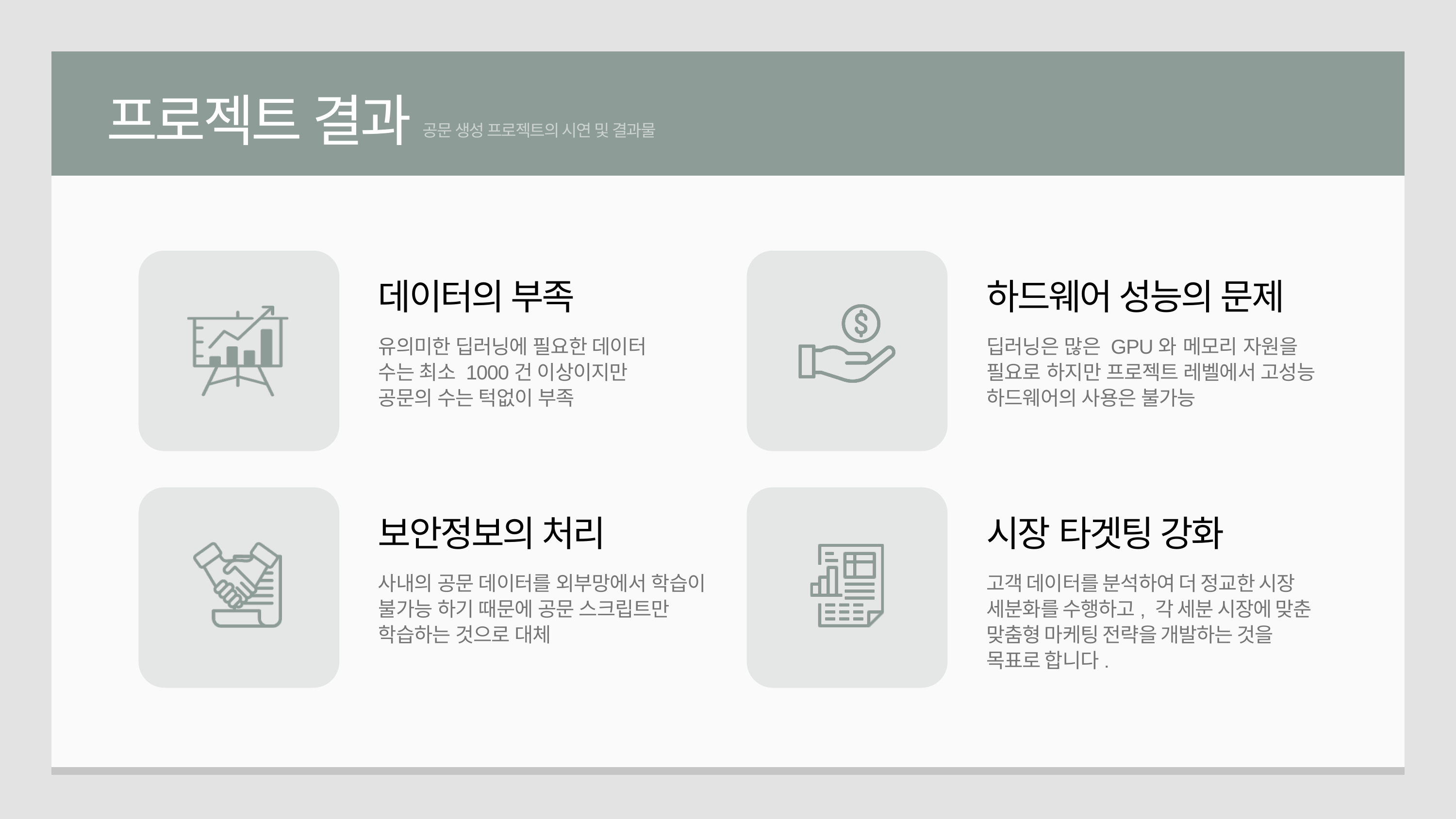

프로젝트 결과
공문 생성 프로젝트의 시연 및 결과물

데이터의 부족
하드웨어 성능의 문제

유의미한 딥러닝에 필요한 데이터 수는 최소 1000건 이상이지만 공문의 수는 턱없이 부족
딥러닝은 많은 GPU와 메모리 자원을 필요로 하지만 프로젝트 레벨에서 고성능 하드웨어의 사용은 불가능

보안정보의 처리
시장 타겟팅 강화

사내의 공문 데이터를 외부망에서 학습이 불가능 하기 때문에 공문 스크립트만 학습하는 것으로 대체
고객 데이터를 분석하여 더 정교한 시장 세분화를 수행하고, 각 세분 시장에 맞춘 맞춤형 마케팅 전략을 개발하는 것을
목표로 합니다.